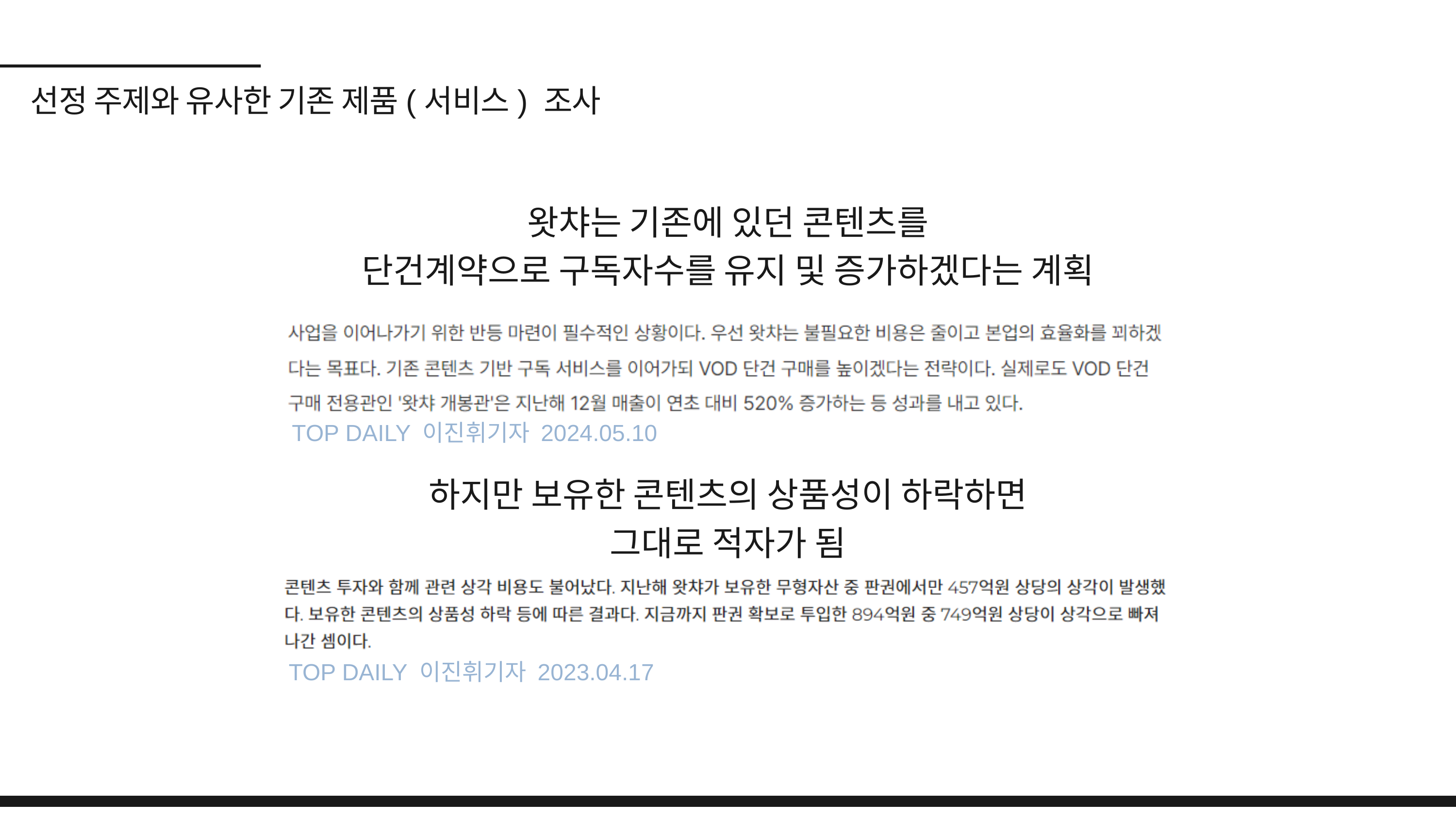

선정 주제와 유사한 기존 제품(서비스) 조사
왓챠는 기존에 있던 콘텐츠를
단건계약으로 구독자수를 유지 및 증가하겠다는 계획

TOP DAILY 이진휘기자 2024.05.10
하지만 보유한 콘텐츠의 상품성이 하락하면
그대로 적자가 됨

TOP DAILY 이진휘기자 2023.04.17